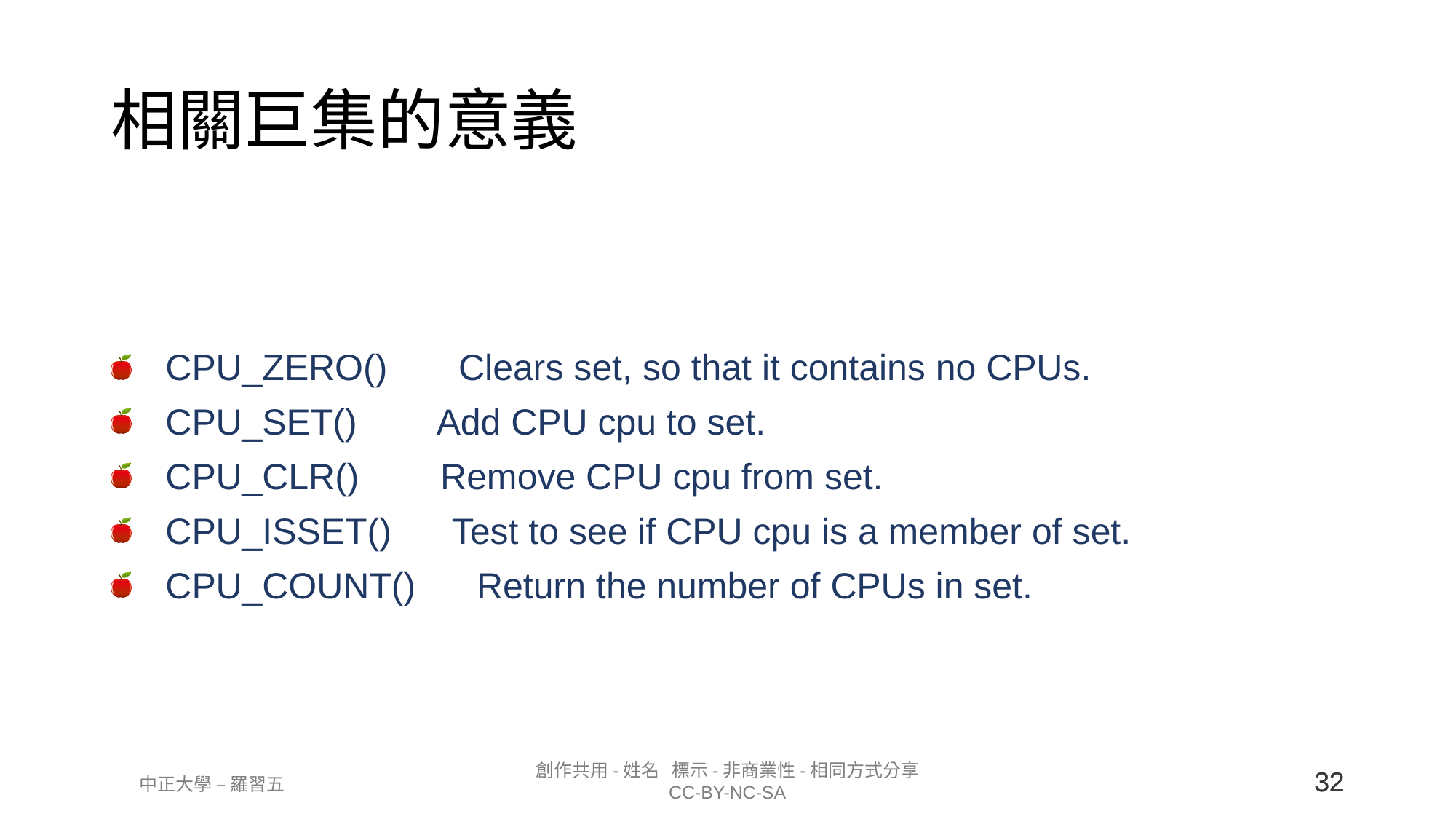

# 相關巨集的意義
CPU_ZERO()       Clears set, so that it contains no CPUs.
CPU_SET()        Add CPU cpu to set.
CPU_CLR()        Remove CPU cpu from set.
CPU_ISSET()      Test to see if CPU cpu is a member of set.
CPU_COUNT()      Return the number of CPUs in set.